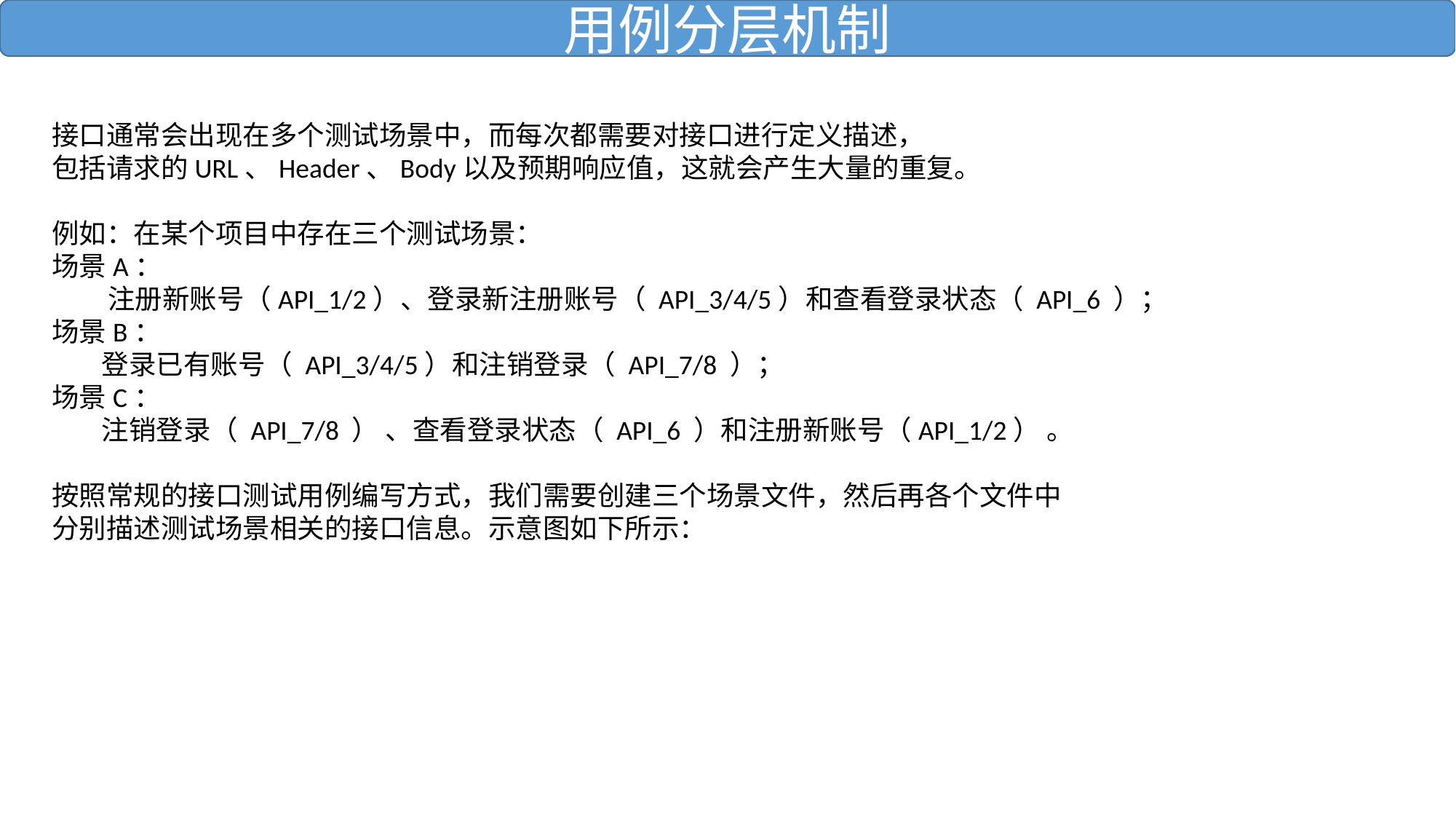

用例分层机制
接口通常会出现在多个测试场景中，而每次都需要对接口进行定义描述，
包括请求的URL、Header、Body以及预期响应值，这就会产生大量的重复。

例如：在某个项目中存在三个测试场景：
场景A：
        注册新账号（API_1/2）、登录新注册账号（ API_3/4/5）和查看登录状态（ API_6 ）；
场景B：
       登录已有账号（ API_3/4/5）和注销登录（ API_7/8 ）；
场景C：
       注销登录（ API_7/8 ） 、查看登录状态（ API_6 ）和注册新账号（API_1/2） 。

按照常规的接口测试用例编写方式，我们需要创建三个场景文件，然后再各个文件中
分别描述测试场景相关的接口信息。示意图如下所示：